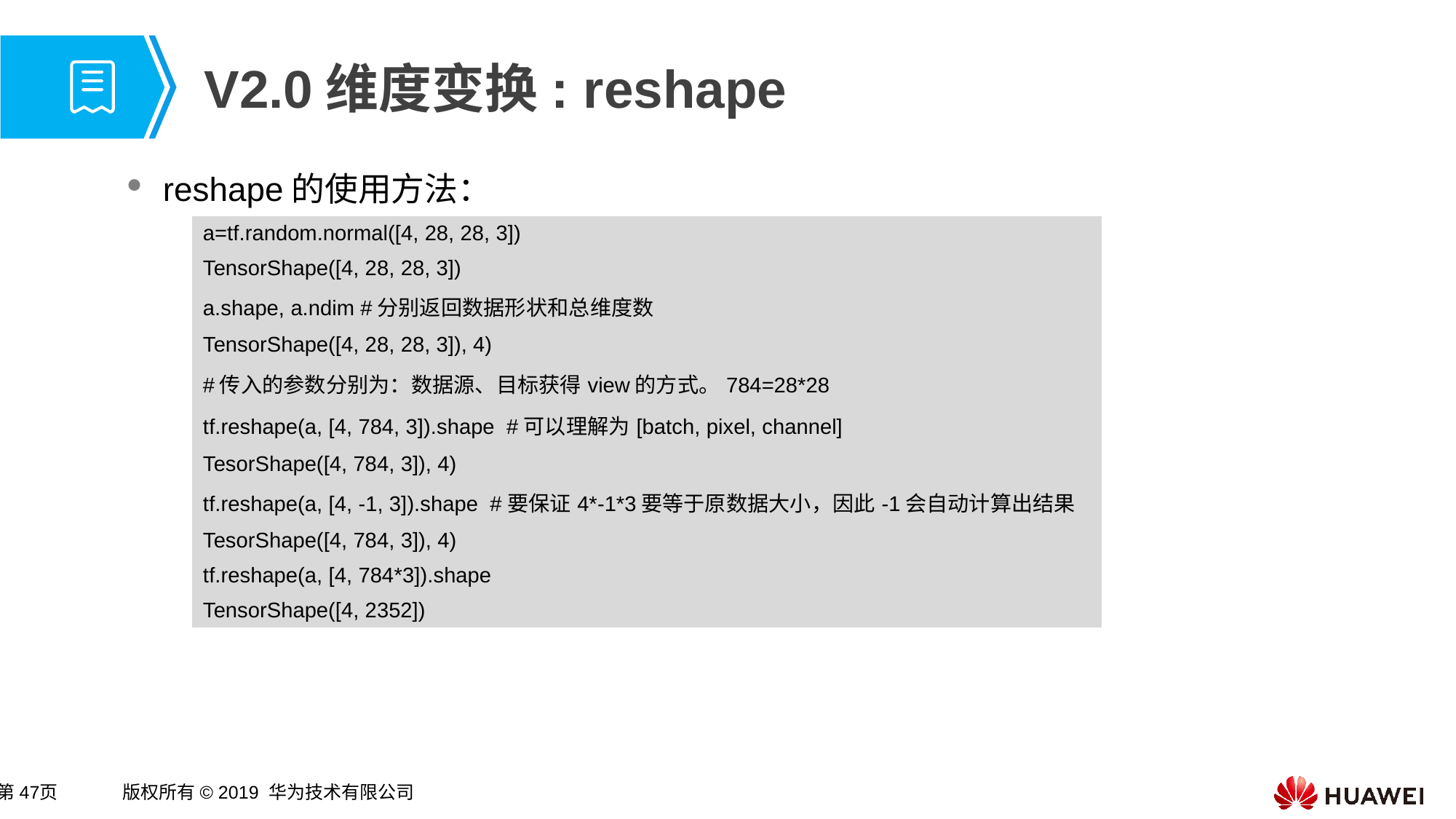

# V2.0维度变换: reshape
reshape的使用方法：

| a=tf.random.normal([4, 28, 28, 3]) |
| --- |
| TensorShape([4, 28, 28, 3]) |
| a.shape, a.ndim #分别返回数据形状和总维度数 |
| TensorShape([4, 28, 28, 3]), 4) |
| #传入的参数分别为：数据源、目标获得view的方式。784=28\*28 |
| tf.reshape(a, [4, 784, 3]).shape #可以理解为[batch, pixel, channel] |
| TesorShape([4, 784, 3]), 4) |
| tf.reshape(a, [4, -1, 3]).shape #要保证4\*-1\*3要等于原数据大小，因此-1会自动计算出结果 |
| TesorShape([4, 784, 3]), 4) |
| tf.reshape(a, [4, 784\*3]).shape |
| TensorShape([4, 2352]) |